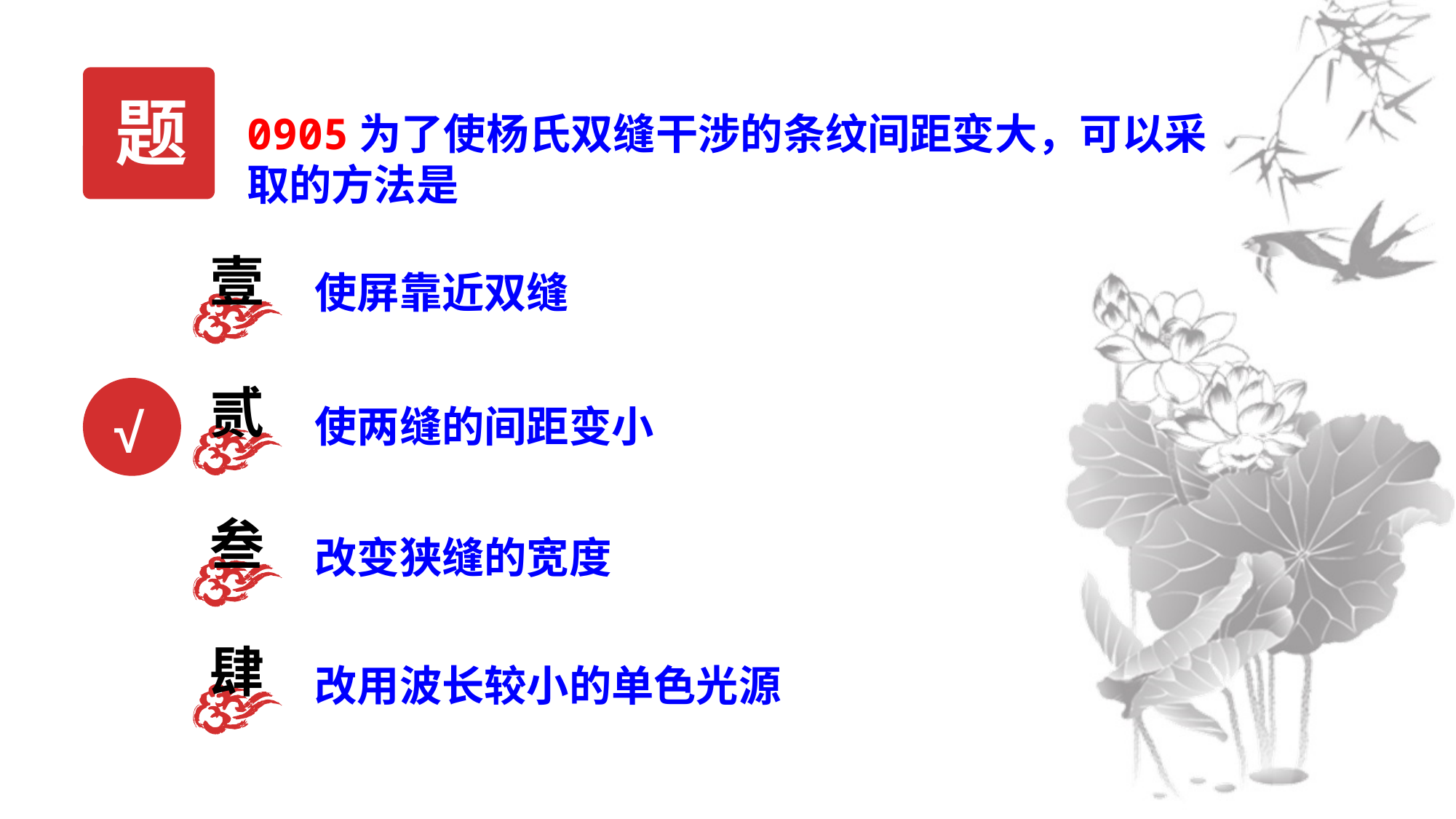

题
0905为了使杨氏双缝干涉的条纹间距变大，可以采取的方法是
壹

使屏靠近双缝
贰

使两缝的间距变小

√
叁

改变狭缝的宽度
肆

改用波长较小的单色光源